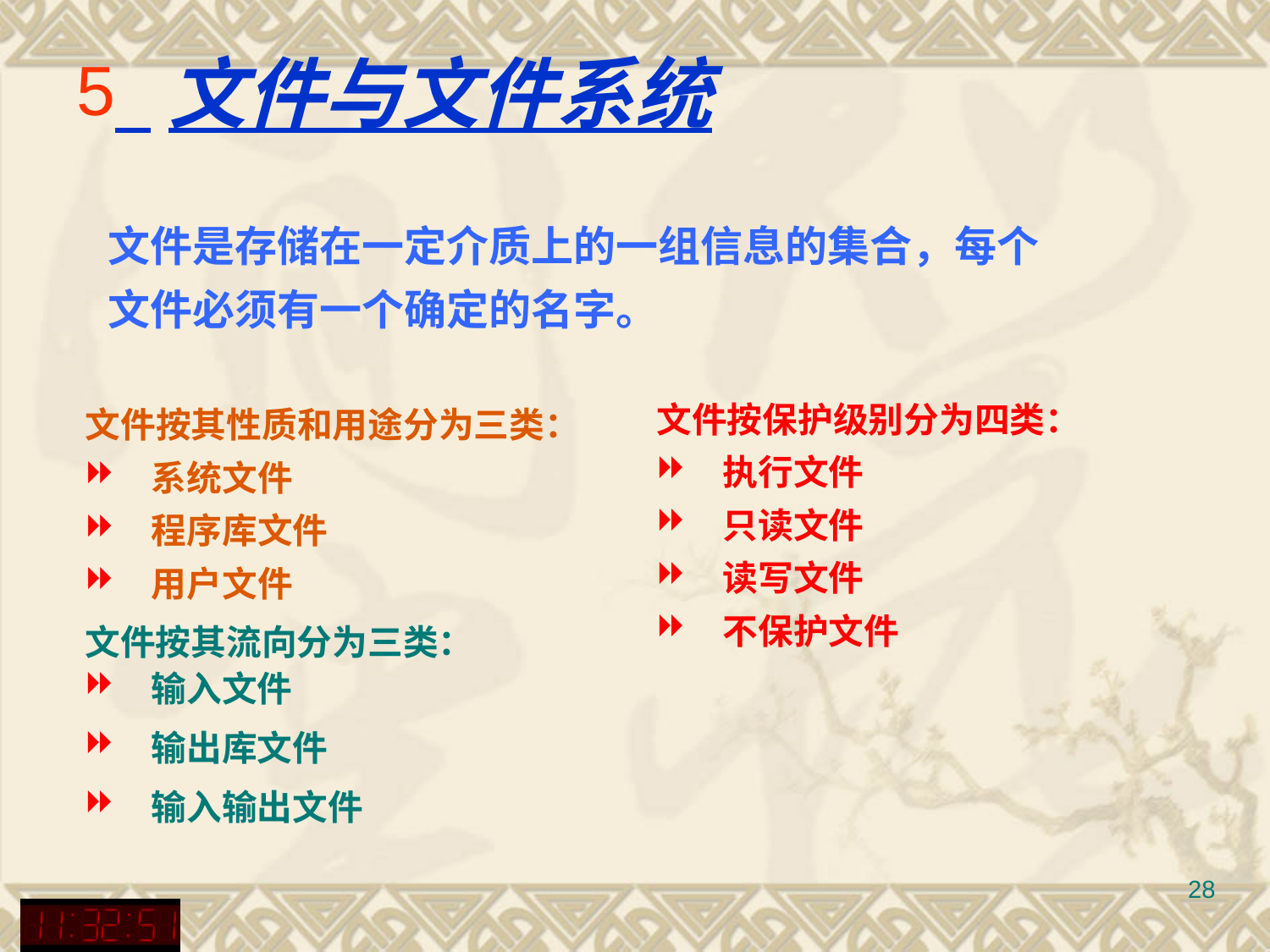

# 文件与文件系统
文件是存储在一定介质上的一组信息的集合，每个文件必须有一个确定的名字。
文件按保护级别分为四类：
执行文件
只读文件
读写文件
不保护文件
文件按其性质和用途分为三类：
系统文件
程序库文件
用户文件
文件按其流向分为三类：
输入文件
输出库文件
输入输出文件
28